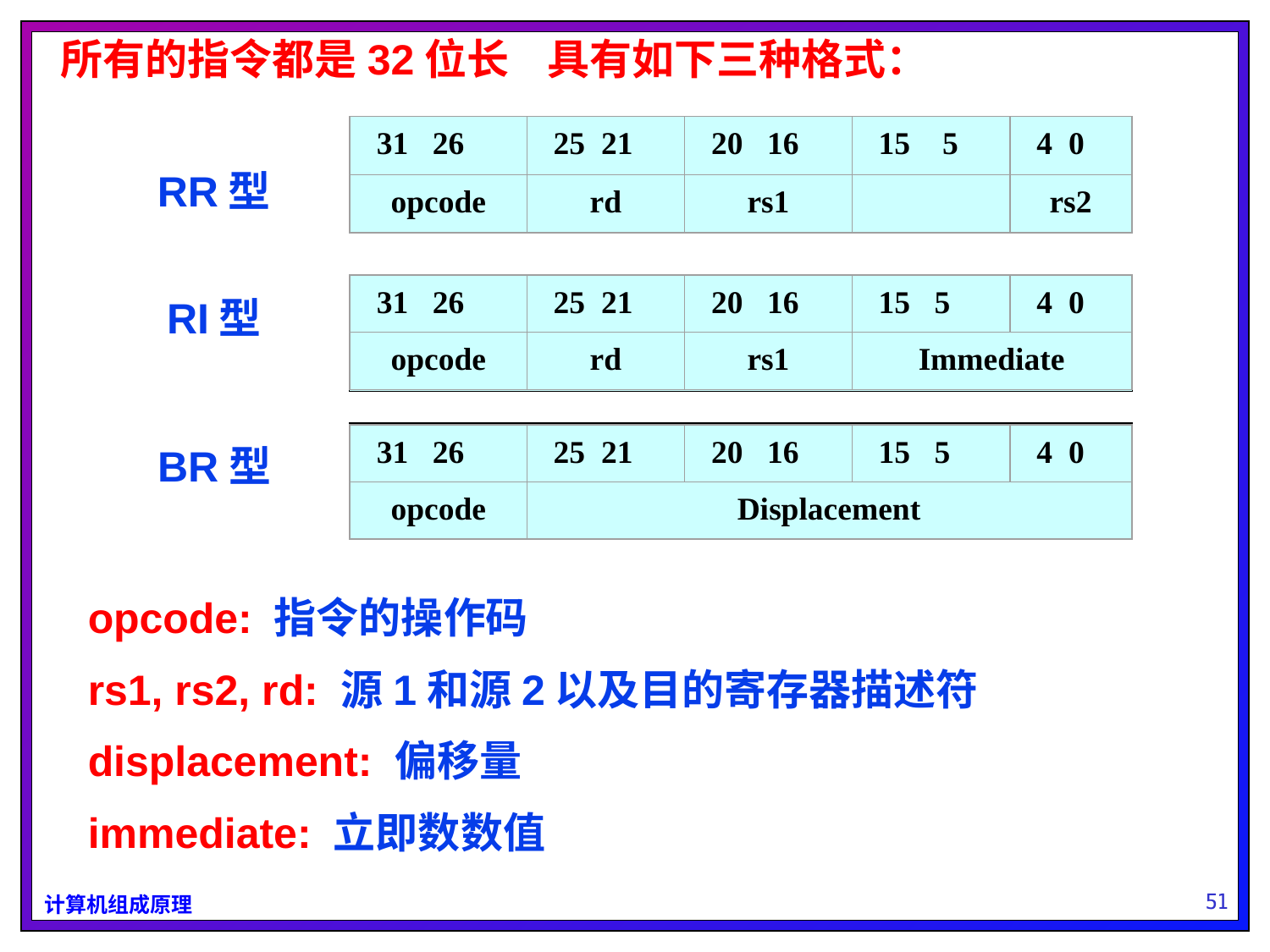

所有的指令都是32位长    具有如下三种格式：

31   26

25  21

20   16

15    5

4  0

opcode

rd

rs1

rs2

RR型

31   26

25  21

20   16

15   5

4  0

opcode

rd

rs1

Immediate

RI型

31   26

25  21

20   16

15   5

4  0

opcode

Displacement

BR型
 opcode: 指令的操作码
 rs1, rs2, rd: 源1和源2以及目的寄存器描述符
 displacement: 偏移量
 immediate: 立即数数值